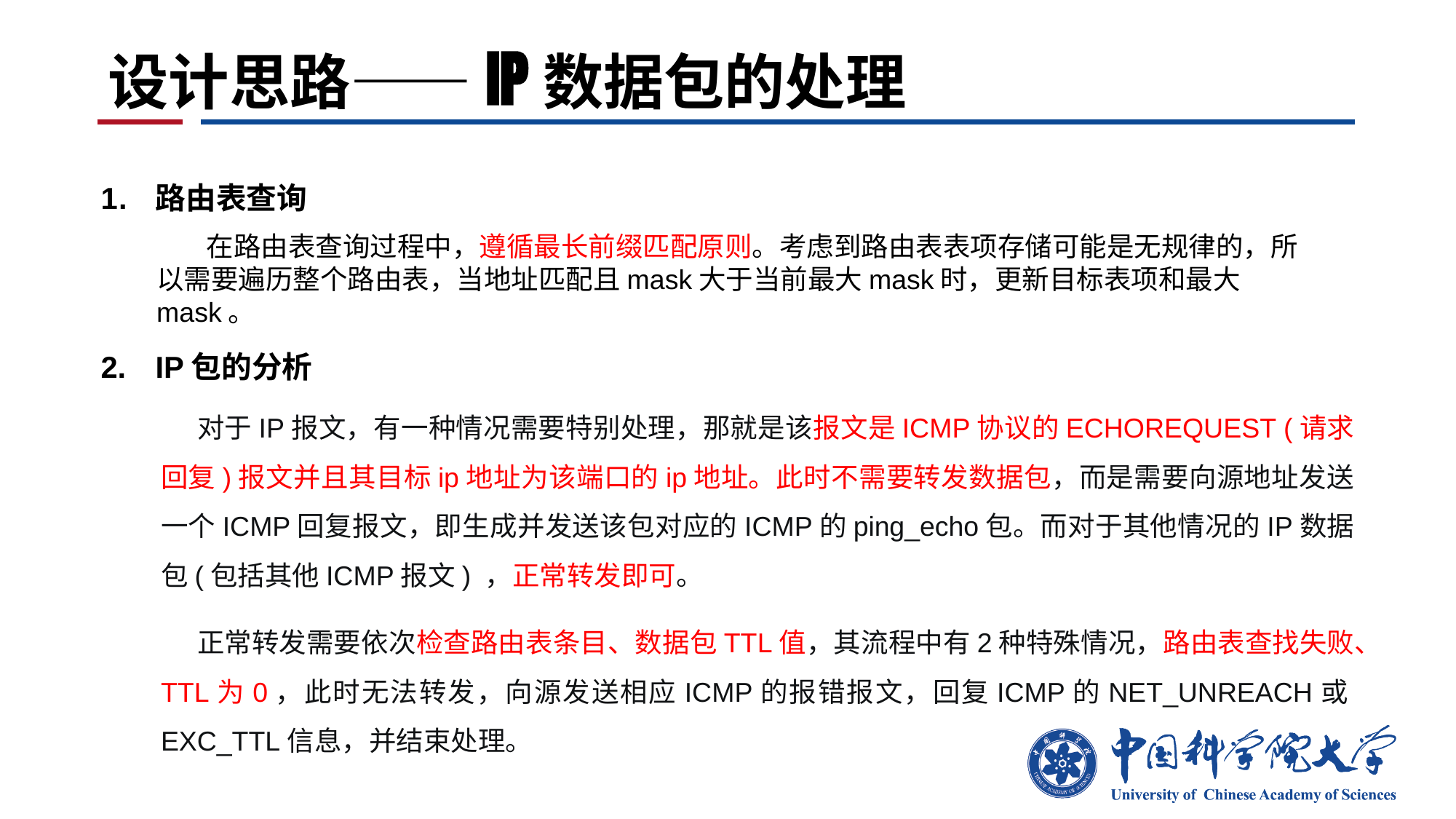

# 设计思路——IP数据包的处理
路由表查询
       在路由表查询过程中，遵循最长前缀匹配原则。考虑到路由表表项存储可能是无规律的，所以需要遍历整个路由表，当地址匹配且mask大于当前最大mask时，更新目标表项和最大mask。
IP包的分析
对于IP报文，有一种情况需要特别处理，那就是该报文是ICMP协议的ECHOREQUEST (请求回复)报文并且其目标ip地址为该端口的ip地址。此时不需要转发数据包，而是需要向源地址发送一个ICMP回复报文，即生成并发送该包对应的ICMP的ping_echo包。而对于其他情况的IP数据包(包括其他ICMP报文) ，正常转发即可。
正常转发需要依次检查路由表条目、数据包TTL值，其流程中有2种特殊情况，路由表查找失败、TTL为0，此时无法转发，向源发送相应ICMP的报错报文，回复ICMP的NET_UNREACH或EXC_TTL信息，并结束处理。